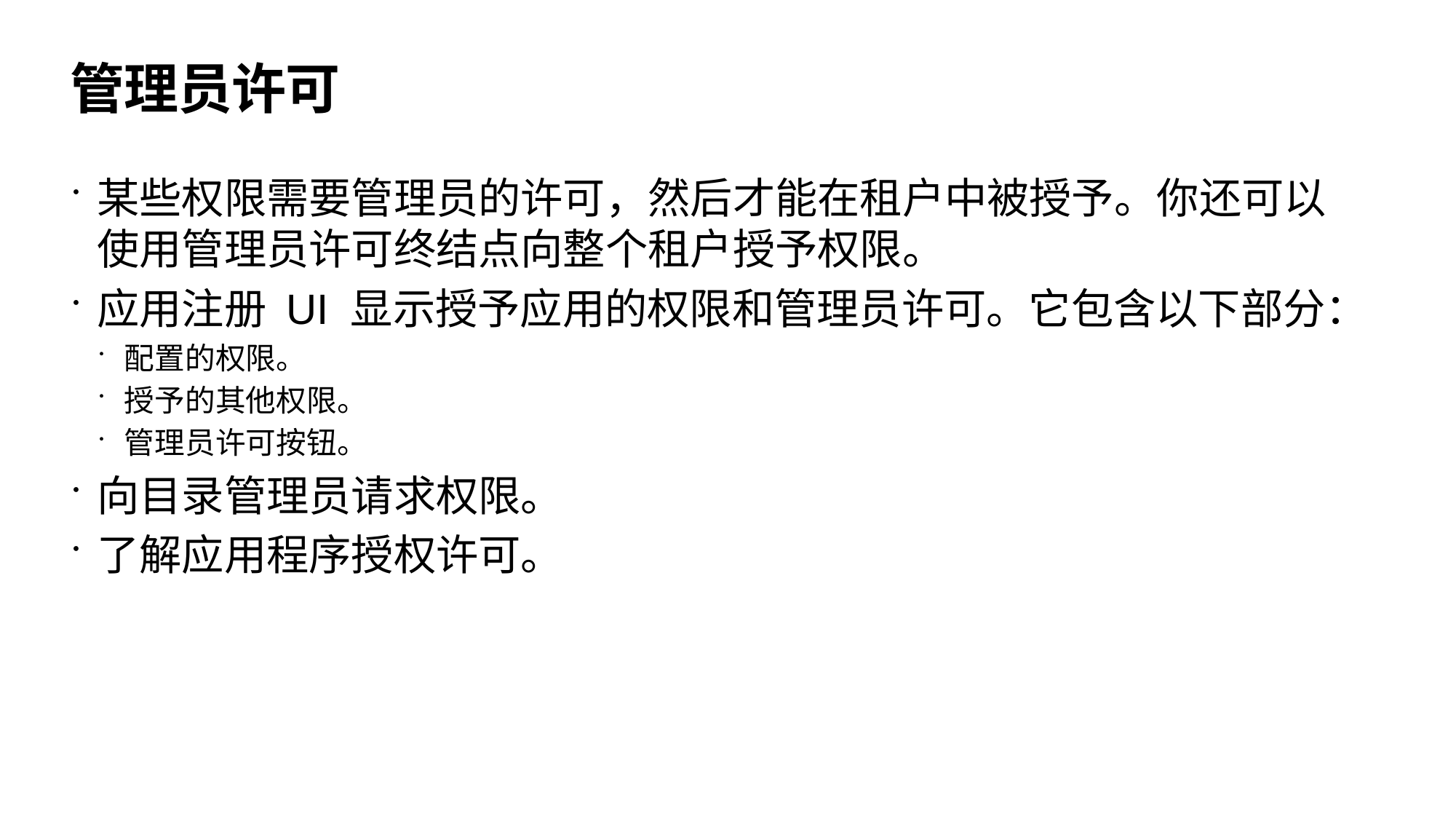

# 管理员许可
某些权限需要管理员的许可，然后才能在租户中被授予。你还可以使用管理员许可终结点向整个租户授予权限。
应用注册 UI 显示授予应用的权限和管理员许可。它包含以下部分：
配置的权限。
授予的其他权限。
管理员许可按钮。
向目录管理员请求权限。
了解应用程序授权许可。